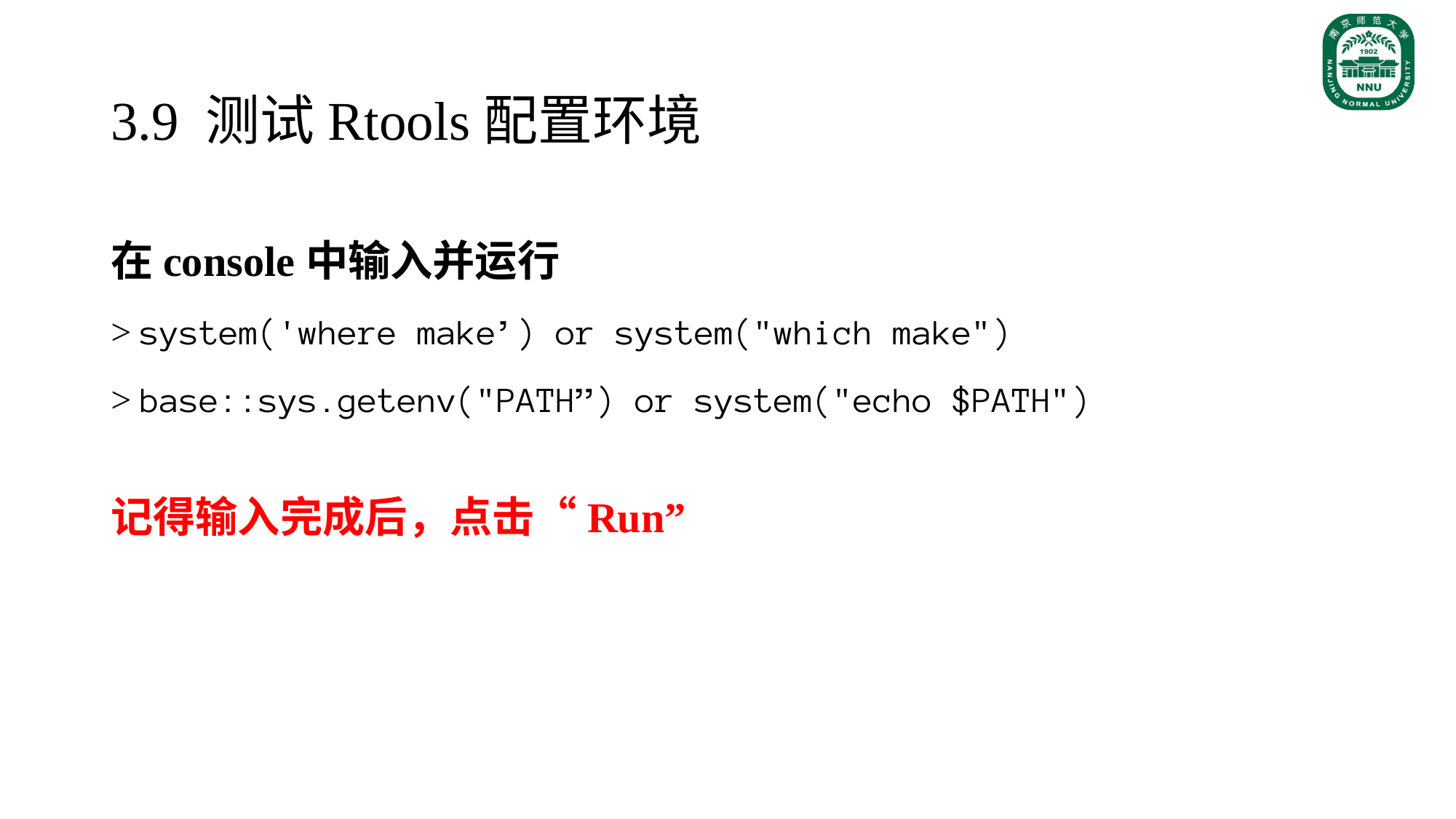

# 3.9 测试Rtools配置环境
在console中输入并运行
> system('where make’) or system("which make")
> base::sys.getenv("PATH”) or system("echo $PATH")

记得输入完成后，点击“Run”